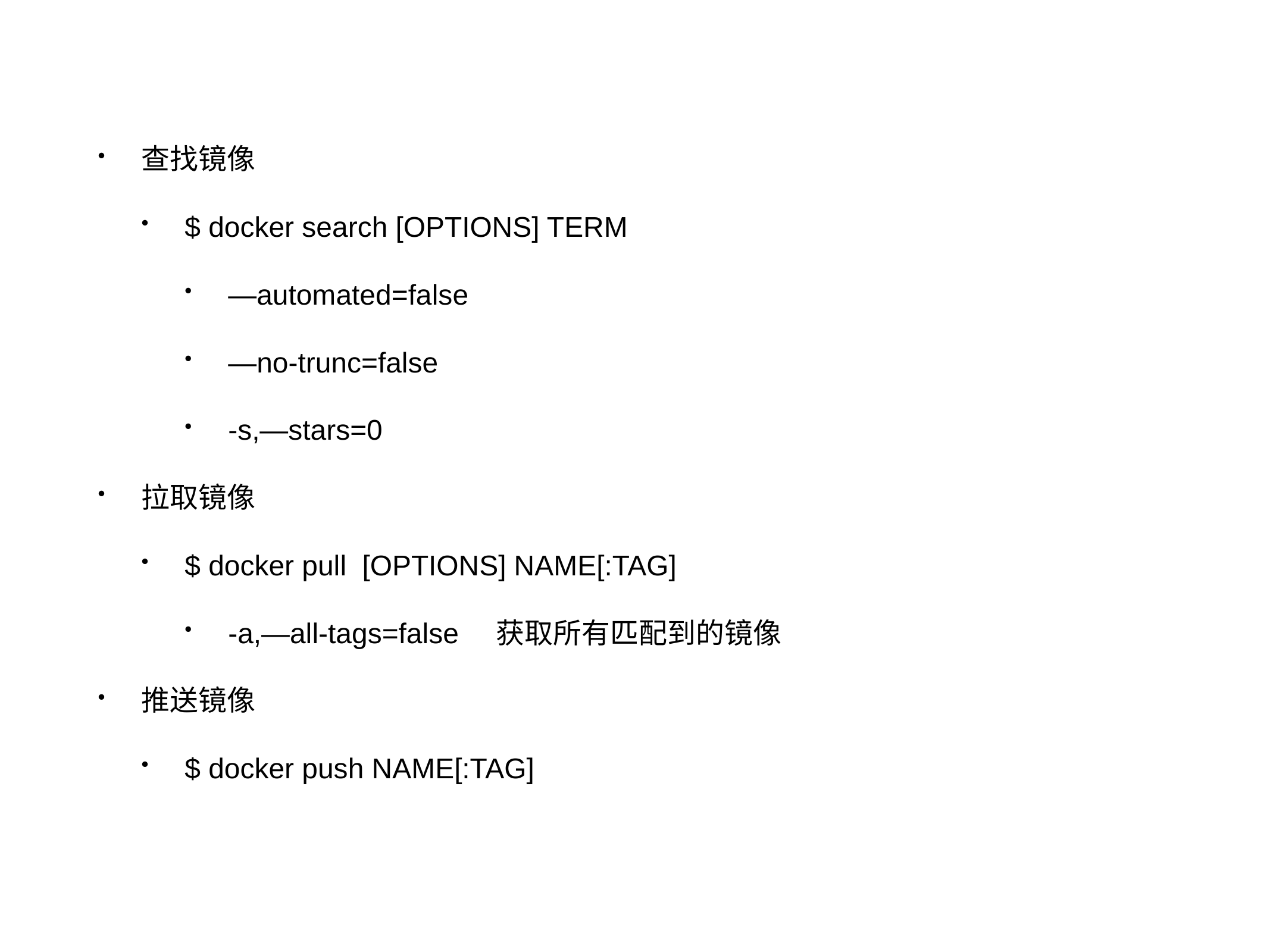

查找镜像
$ docker search [OPTIONS] TERM
—automated=false
—no-trunc=false
-s,—stars=0
拉取镜像
$ docker pull  [OPTIONS] NAME[:TAG]
-a,—all-tags=false 	获取所有匹配到的镜像
推送镜像
$ docker push NAME[:TAG]